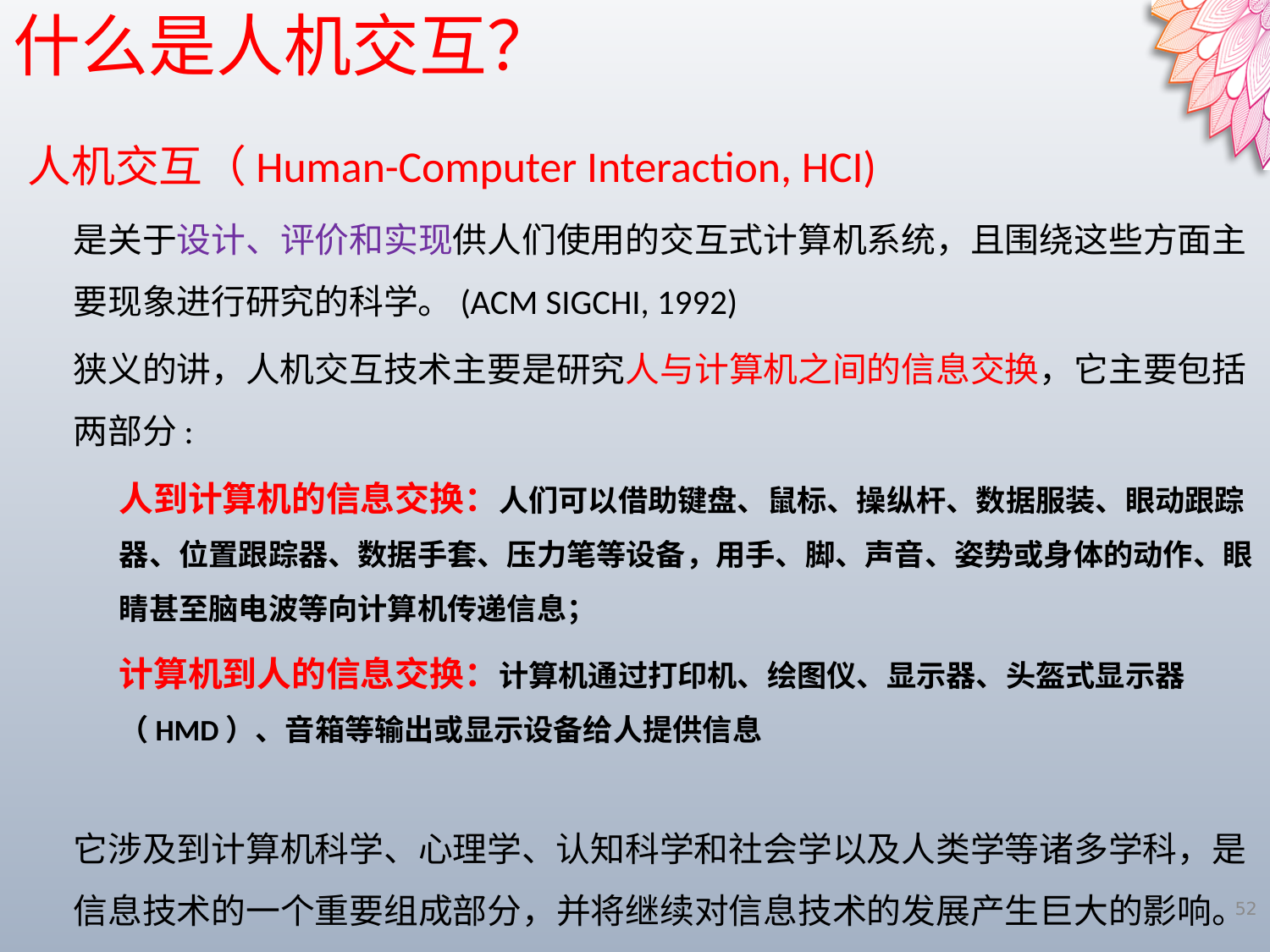

什么是人机交互？
人机交互（Human-Computer Interaction, HCI)
是关于设计、评价和实现供人们使用的交互式计算机系统，且围绕这些方面主要现象进行研究的科学。(ACM SIGCHI, 1992)
狭义的讲，人机交互技术主要是研究人与计算机之间的信息交换，它主要包括两部分:
人到计算机的信息交换：人们可以借助键盘、鼠标、操纵杆、数据服装、眼动跟踪器、位置跟踪器、数据手套、压力笔等设备，用手、脚、声音、姿势或身体的动作、眼睛甚至脑电波等向计算机传递信息；
计算机到人的信息交换：计算机通过打印机、绘图仪、显示器、头盔式显示器（HMD）、音箱等输出或显示设备给人提供信息

它涉及到计算机科学、心理学、认知科学和社会学以及人类学等诸多学科，是信息技术的一个重要组成部分，并将继续对信息技术的发展产生巨大的影响。
52